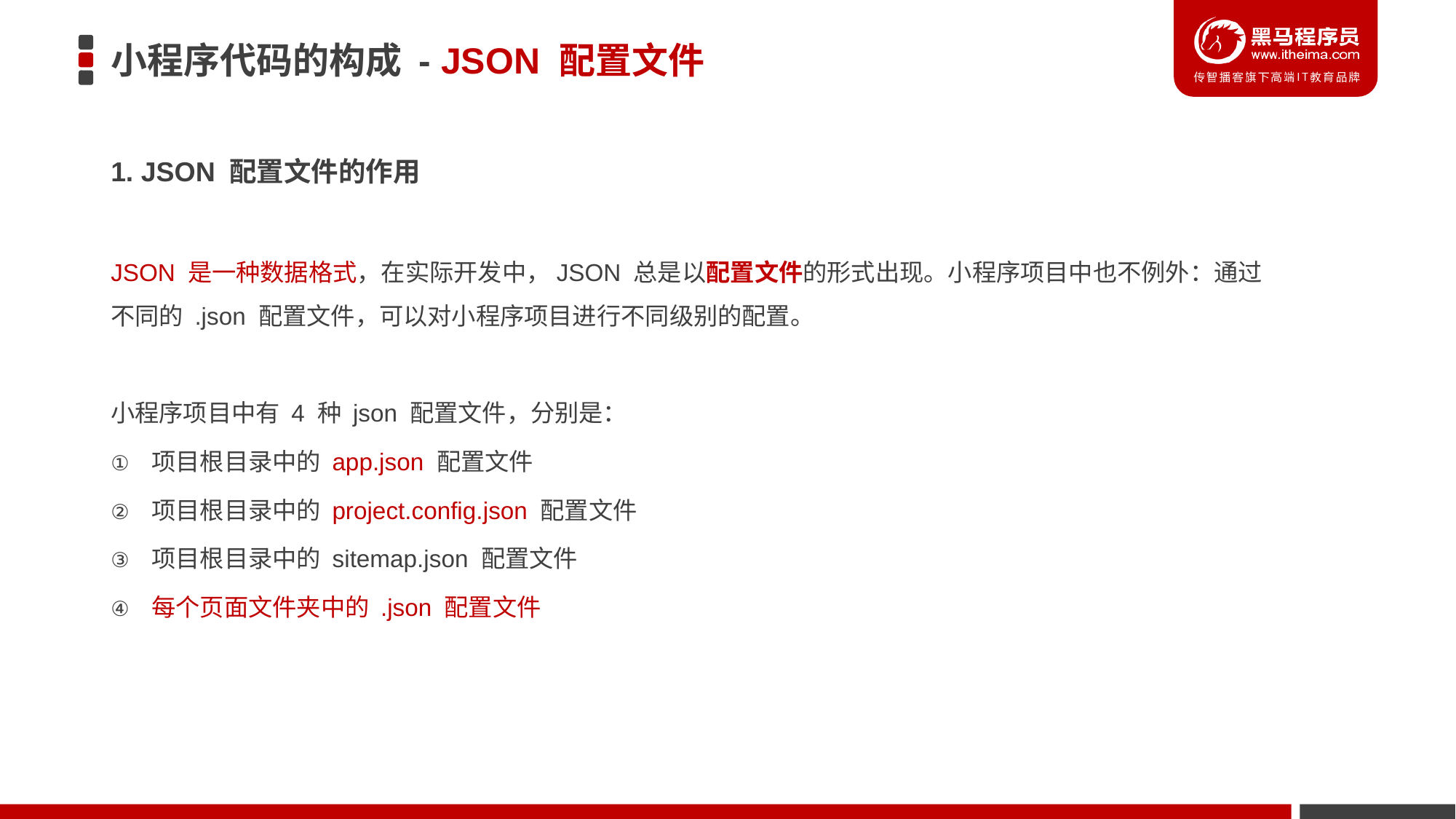

# 小程序代码的构成 - JSON 配置文件
1. JSON 配置文件的作用
JSON 是一种数据格式，在实际开发中，JSON 总是以配置文件的形式出现。小程序项目中也不例外：通过不同的 .json 配置文件，可以对小程序项目进行不同级别的配置。

小程序项目中有 4 种 json 配置文件，分别是：
项目根目录中的 app.json 配置文件
项目根目录中的 project.config.json 配置文件
项目根目录中的 sitemap.json 配置文件
每个页面文件夹中的 .json 配置文件